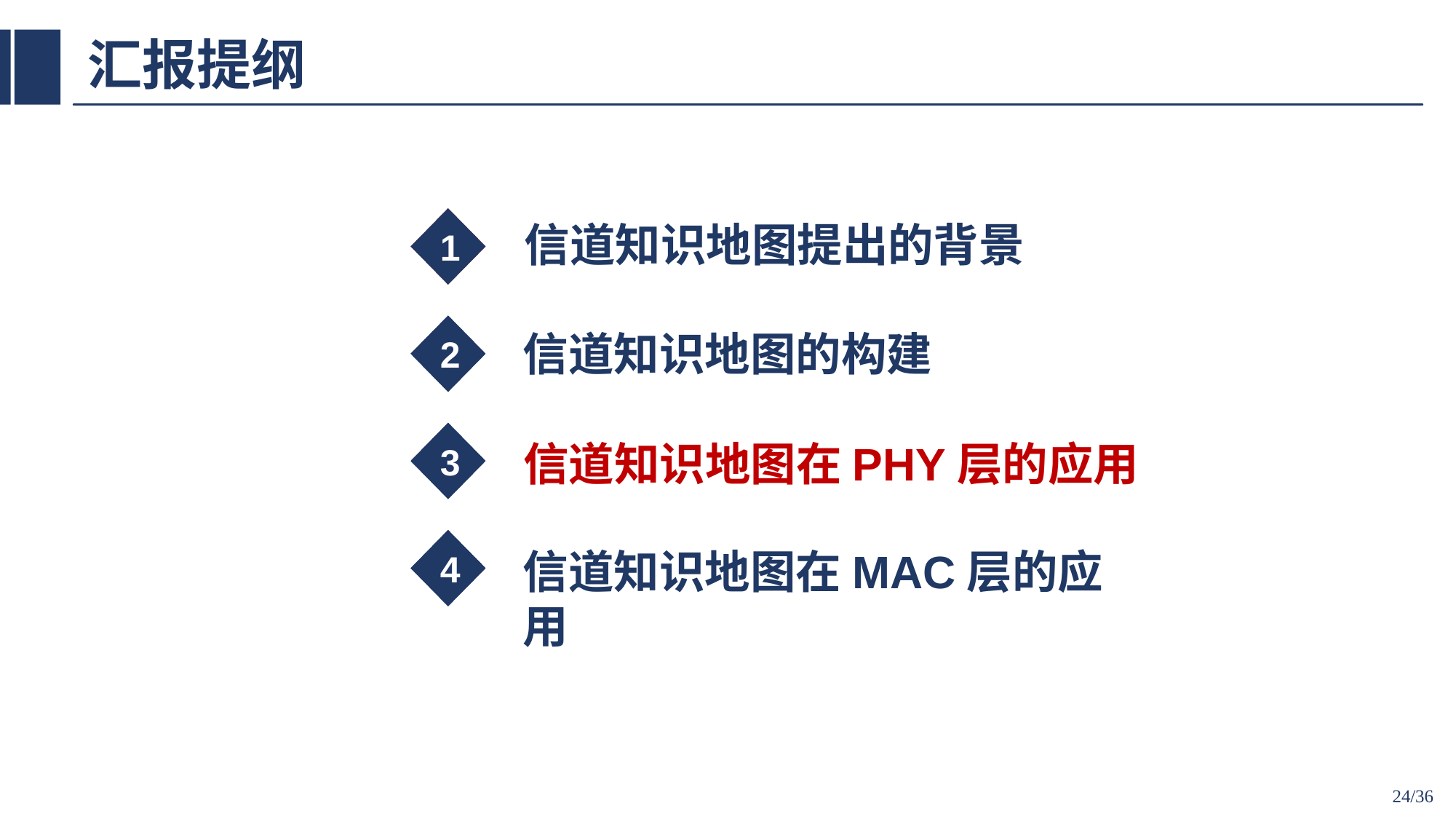

# 汇报提纲
1
2
3
4
1
信道知识地图提出的背景
2
信道知识地图的构建
3
信道知识地图在PHY层的应用
4
信道知识地图在MAC层的应用
24/36